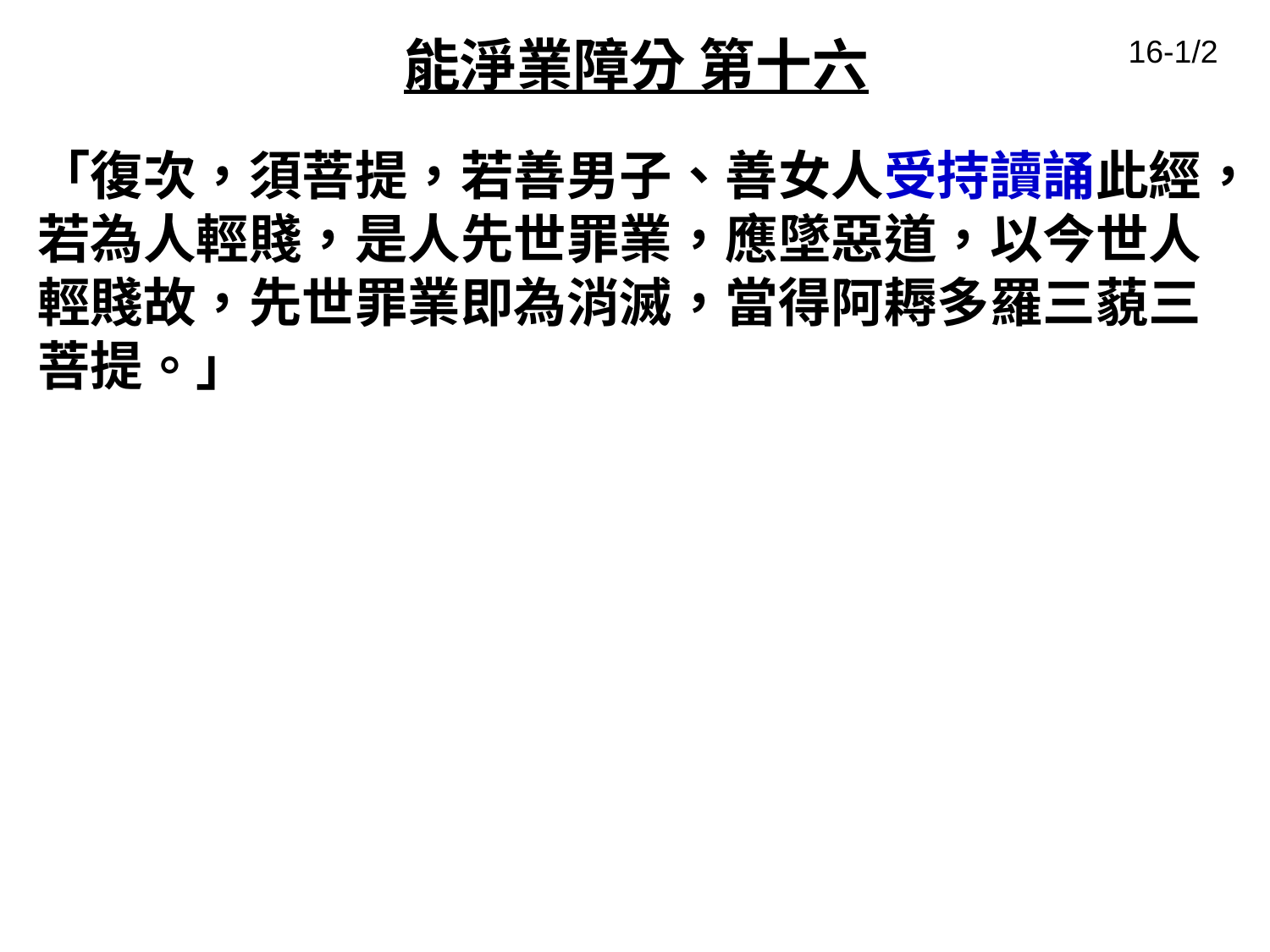

# 能淨業障分 第十六
16-1/2
「復次，須菩提，若善男子、善女人受持讀誦此經，若為人輕賤，是人先世罪業，應墜惡道，以今世人輕賤故，先世罪業即為消滅，當得阿耨多羅三藐三菩提。」